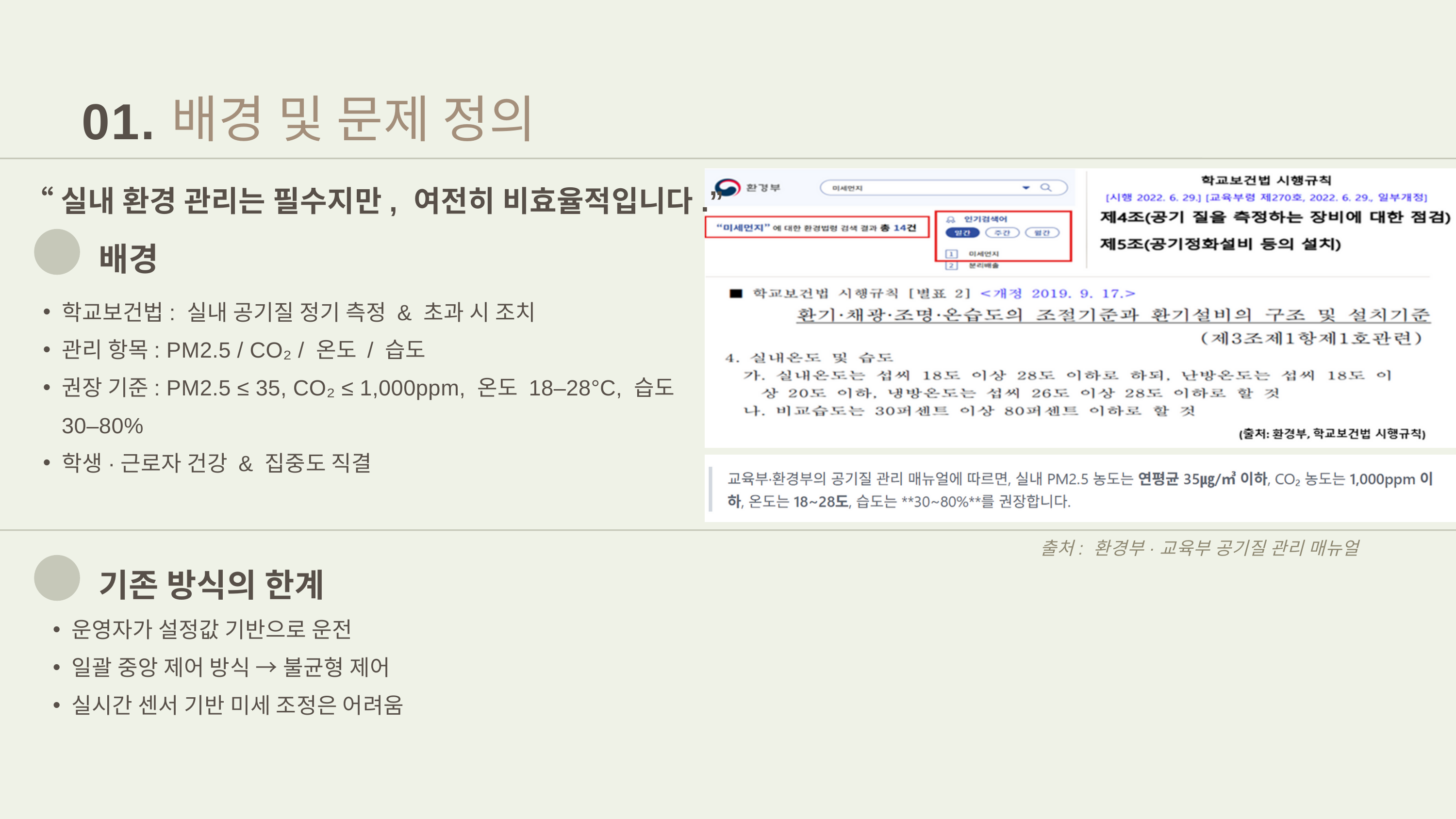

배경 및 문제 정의
01.

“실내 환경 관리는 필수지만, 여전히 비효율적입니다.”

배경

학교보건법: 실내 공기질 정기 측정 & 초과 시 조치
관리 항목: PM2.5 / CO₂ / 온도 / 습도
권장 기준: PM2.5 ≤ 35, CO₂ ≤ 1,000ppm, 온도 18–28°C, 습도 30–80%
학생·근로자 건강 & 집중도 직결

출처: 환경부·교육부 공기질 관리 매뉴얼
기존 방식의 한계

운영자가 설정값 기반으로 운전
일괄 중앙 제어 방식 → 불균형 제어
실시간 센서 기반 미세 조정은 어려움